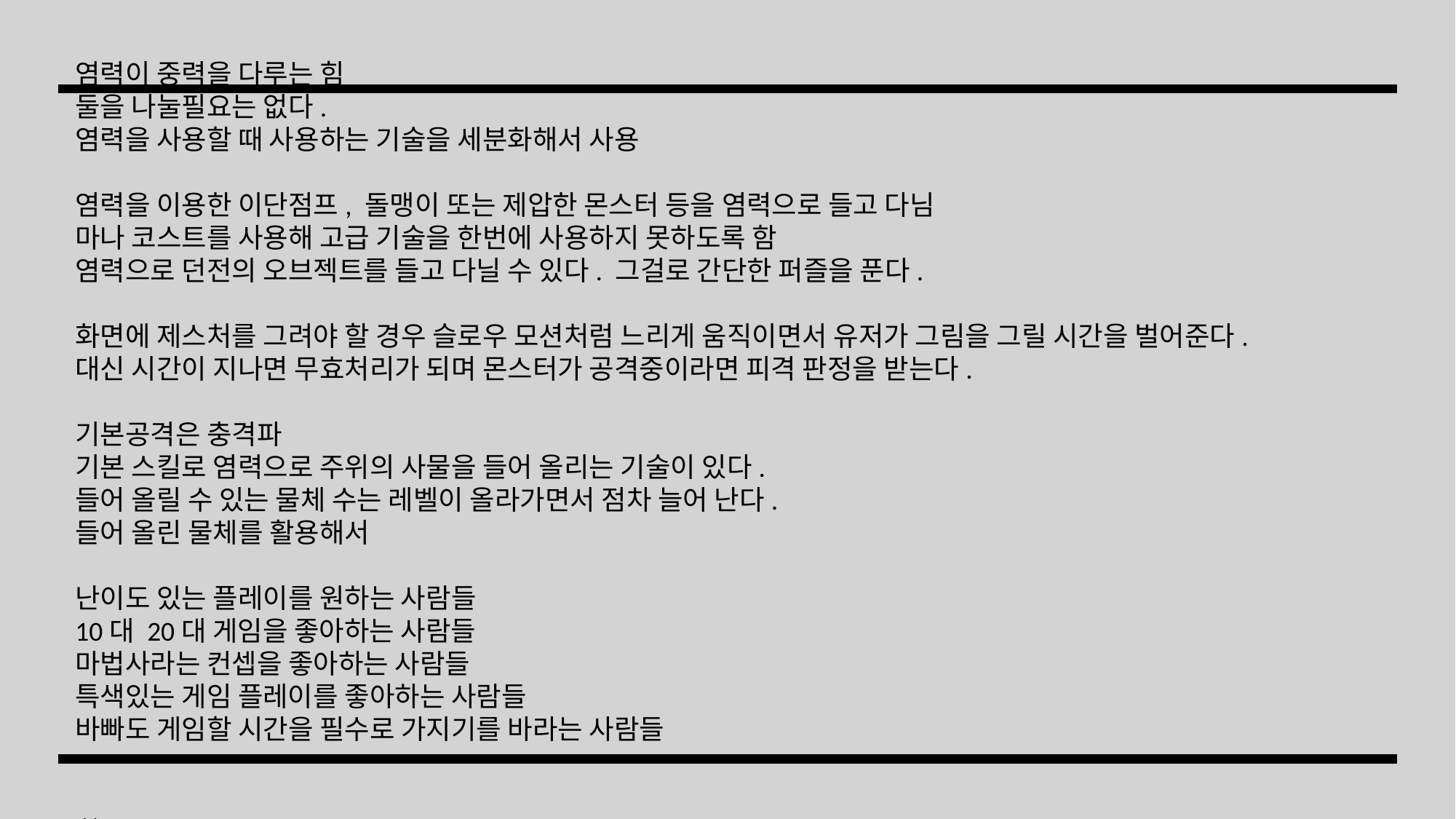

염력이 중력을 다루는 힘
둘을 나눌필요는 없다.
염력을 사용할 때 사용하는 기술을 세분화해서 사용

염력을 이용한 이단점프, 돌맹이 또는 제압한 몬스터 등을 염력으로 들고 다님
마나 코스트를 사용해 고급 기술을 한번에 사용하지 못하도록 함
염력으로 던전의 오브젝트를 들고 다닐 수 있다. 그걸로 간단한 퍼즐을 푼다.

화면에 제스처를 그려야 할 경우 슬로우 모션처럼 느리게 움직이면서 유저가 그림을 그릴 시간을 벌어준다.
대신 시간이 지나면 무효처리가 되며 몬스터가 공격중이라면 피격 판정을 받는다.

기본공격은 충격파
기본 스킬로 염력으로 주위의 사물을 들어 올리는 기술이 있다.
들어 올릴 수 있는 물체 수는 레벨이 올라가면서 점차 늘어 난다.
들어 올린 물체를 활용해서

난이도 있는 플레이를 원하는 사람들
10대 20대 게임을 좋아하는 사람들
마법사라는 컨셉을 좋아하는 사람들
특색있는 게임 플레이를 좋아하는 사람들
바빠도 게임할 시간을 필수로 가지기를 바라는 사람들

//
1. (판타지) 스칼렛 위치 컨셉으로

2. (판타지)던전을 돌면서 다양한 무기를 획득하면서 무기와 관련된 특수한 능력을 사용할 수 있게 된다.

Ex ) 우산을 타고 장애물을 넘아가는 방식